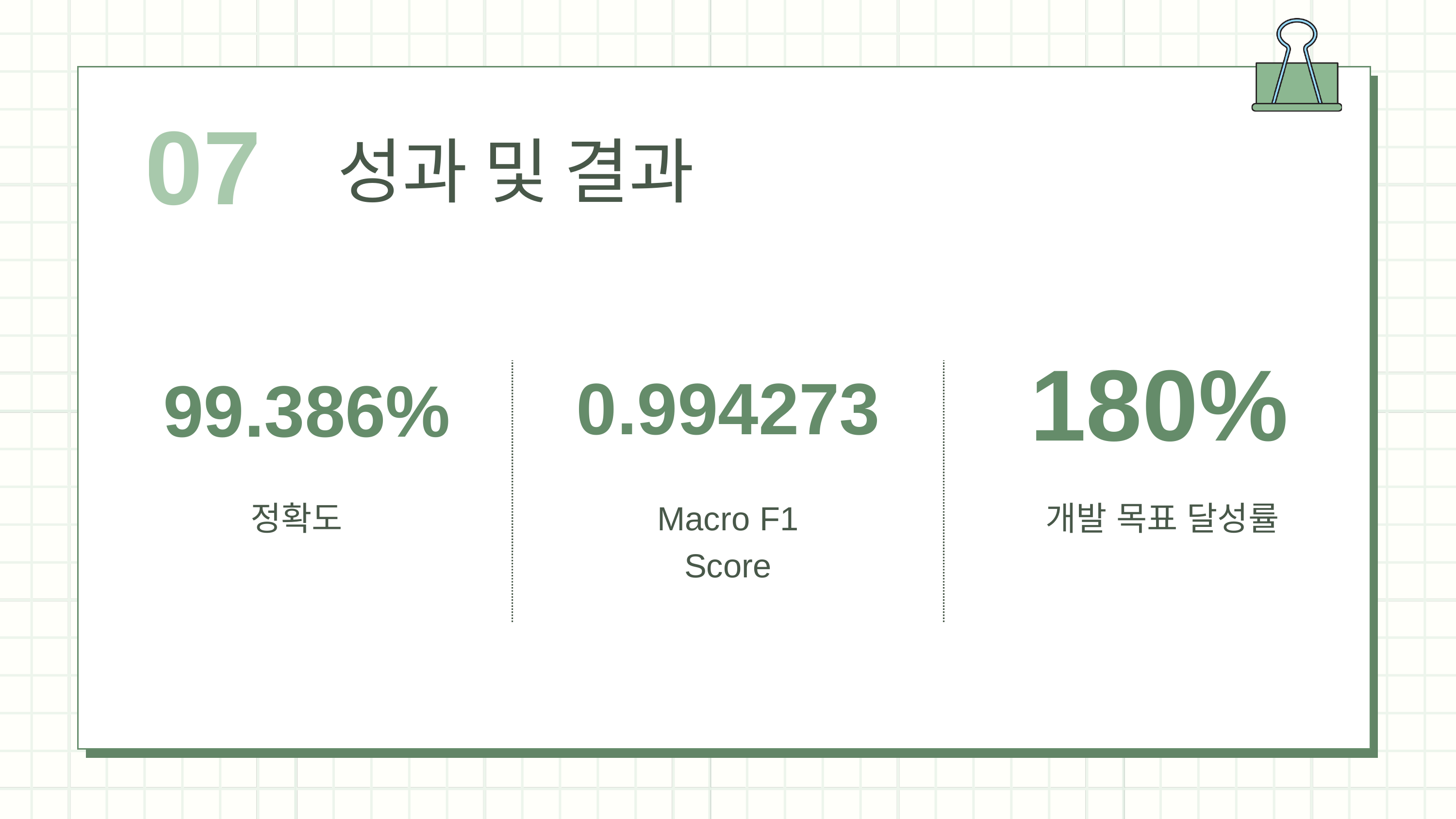

07
성과 및 결과
0.994273
99.386%
180%

정확도
Macro F1 Score
개발 목표 달성률